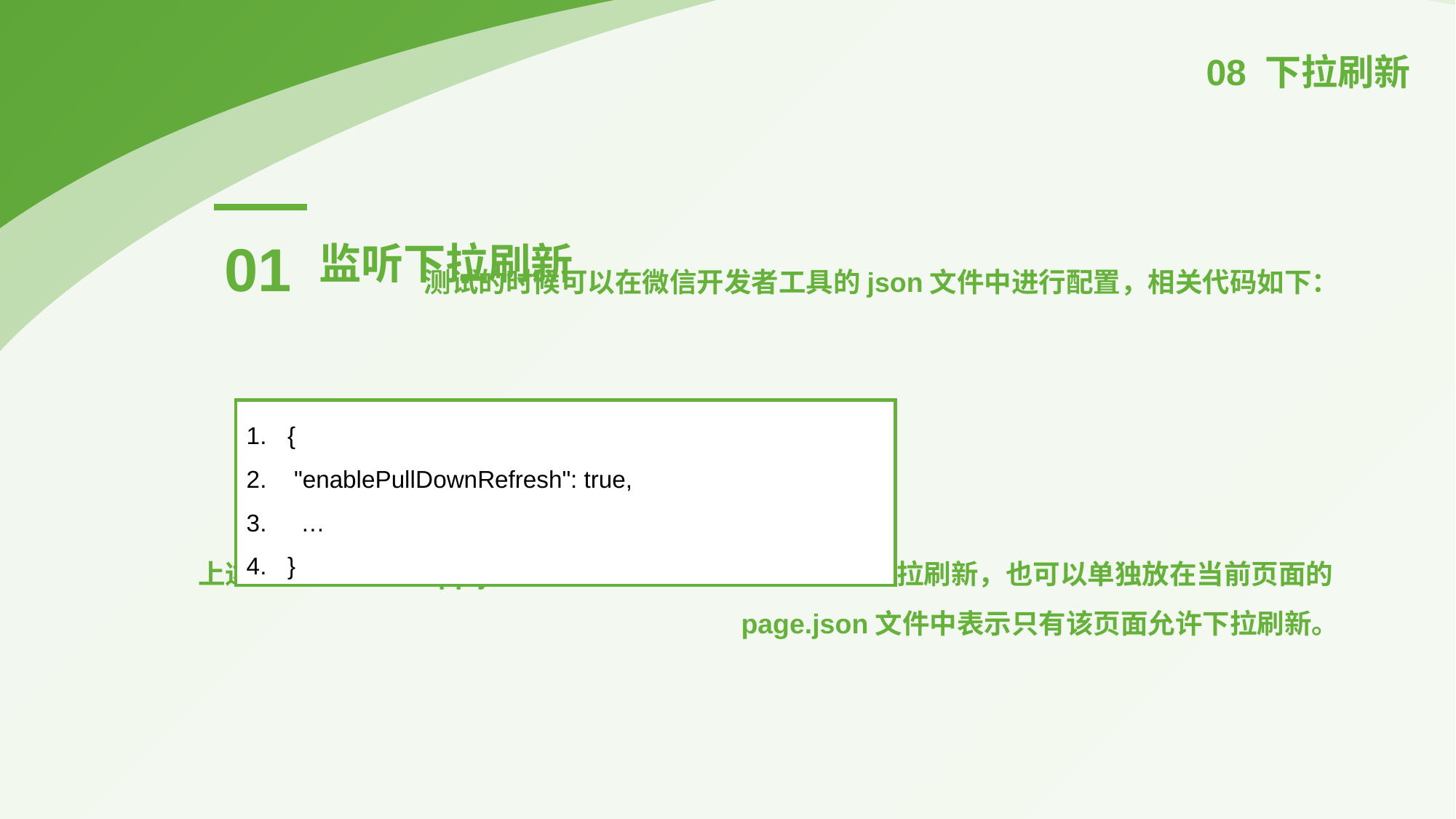

08 下拉刷新
01

监听下拉刷新

测试的时候可以在微信开发者工具的json文件中进行配置，相关代码如下：

上述代码可以放在app.json文件中表示所有页面都允许下拉刷新，也可以单独放在当前页面的page.json文件中表示只有该页面允许下拉刷新。

{
 "enablePullDownRefresh": true,
  …
}